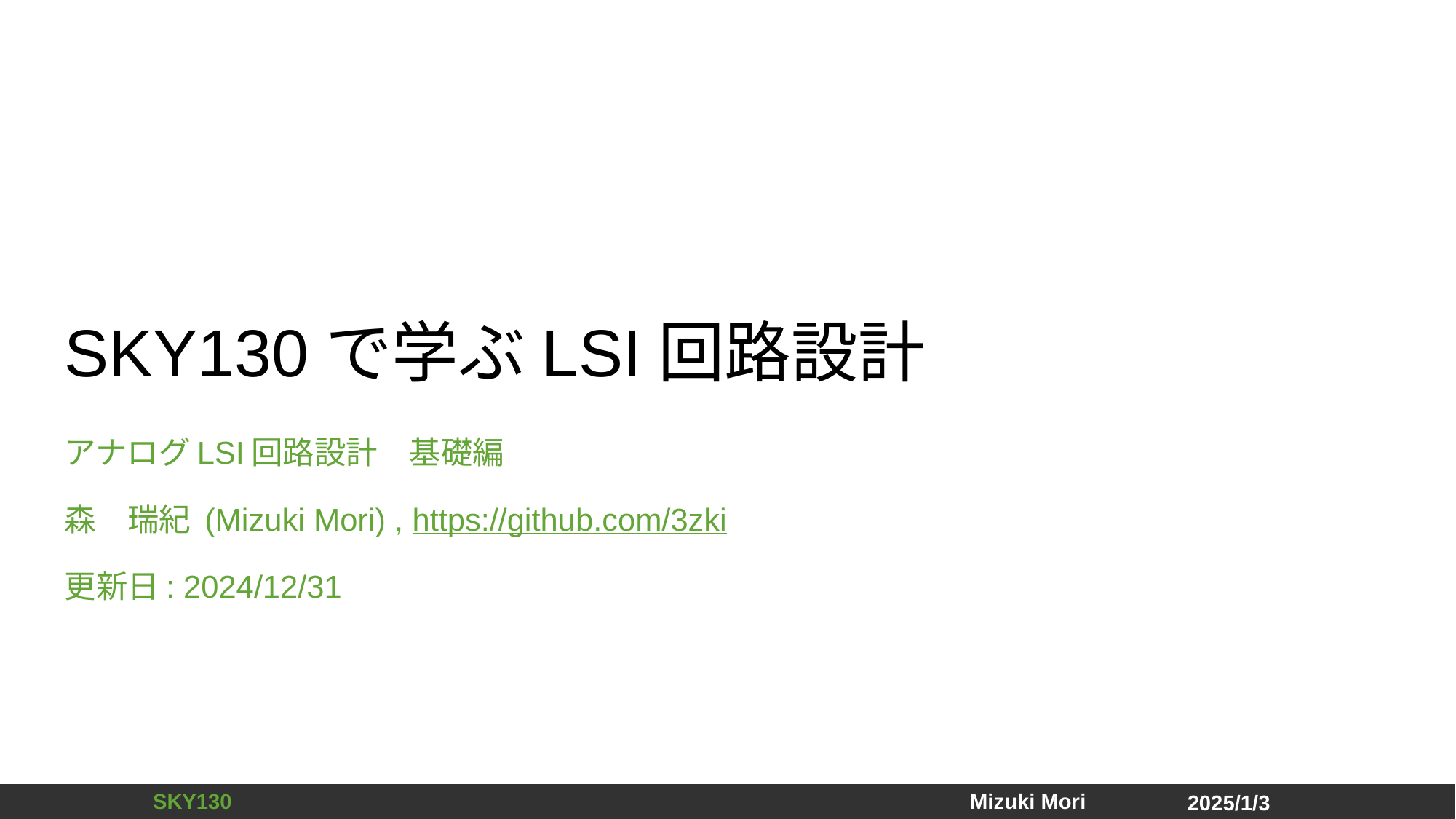

# SKY130で学ぶLSI回路設計
アナログLSI回路設計　基礎編
森　瑞紀 (Mizuki Mori) , https://github.com/3zki
更新日: 2024/12/31
2025/1/3